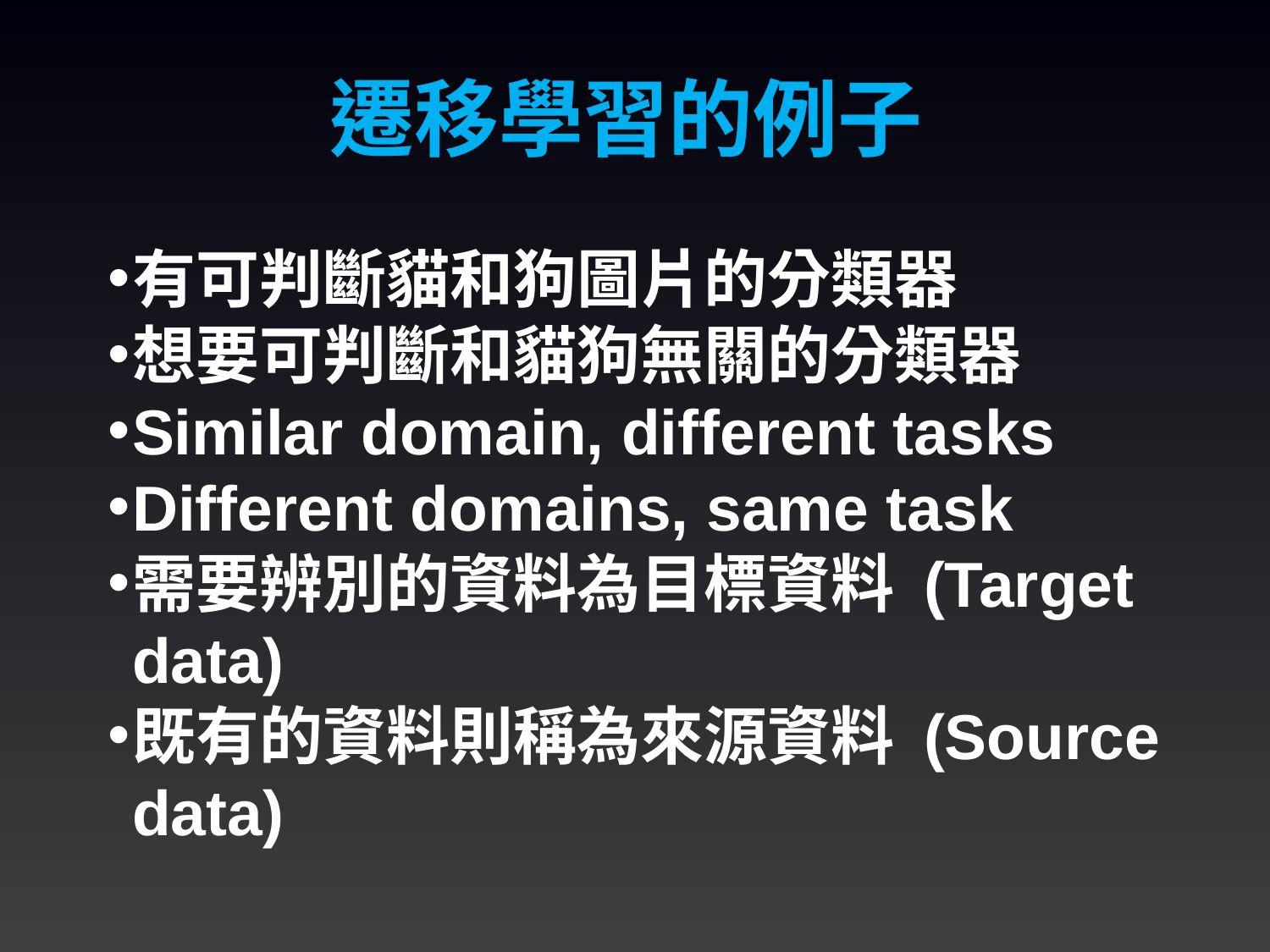

遷移學習的例子
有可判斷貓和狗圖片的分類器
想要可判斷和貓狗無關的分類器
Similar domain, different tasks
Different domains, same task
需要辨別的資料為目標資料 (Target data)
既有的資料則稱為來源資料 (Source data)